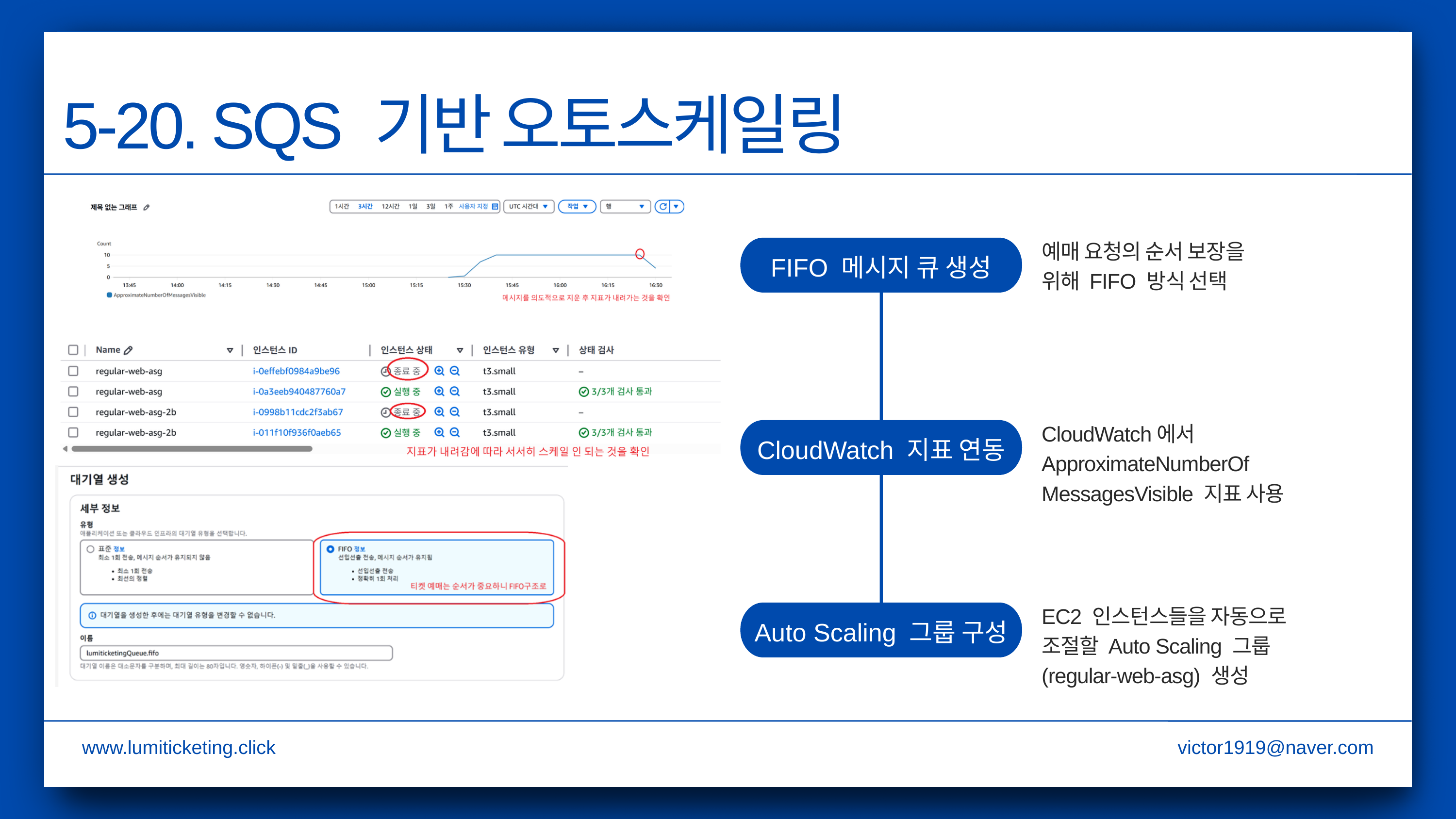

5-20. SQS 기반 오토스케일링

예매 요청의 순서 보장을
위해 FIFO 방식 선택

FIFO 메시지 큐 생성

CloudWatch에서 ApproximateNumberOf
MessagesVisible 지표 사용

CloudWatch 지표 연동

EC2 인스턴스들을 자동으로
조절할 Auto Scaling 그룹
(regular-web-asg) 생성

Auto Scaling 그룹 구성

www.lumiticketing.click
victor1919@naver.com